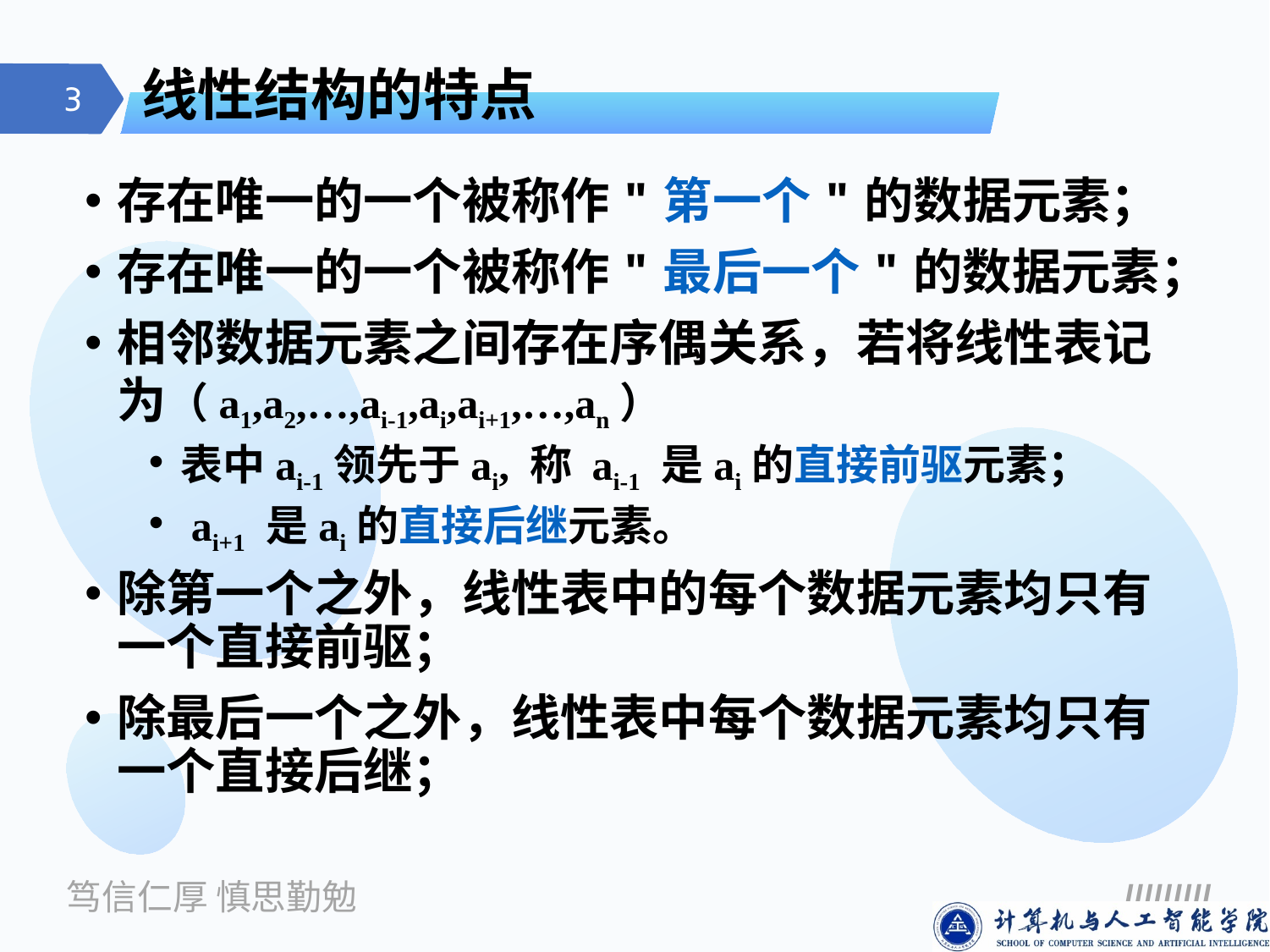

# 线性结构的特点
存在唯一的一个被称作"第一个"的数据元素；
存在唯一的一个被称作"最后一个"的数据元素；
相邻数据元素之间存在序偶关系，若将线性表记为（a1,a2,…,ai-1,ai,ai+1,…,an）
表中ai-1领先于ai, 称 ai-1 是ai的直接前驱元素；
 ai+1 是ai的直接后继元素。
除第一个之外，线性表中的每个数据元素均只有一个直接前驱；
除最后一个之外，线性表中每个数据元素均只有一个直接后继；